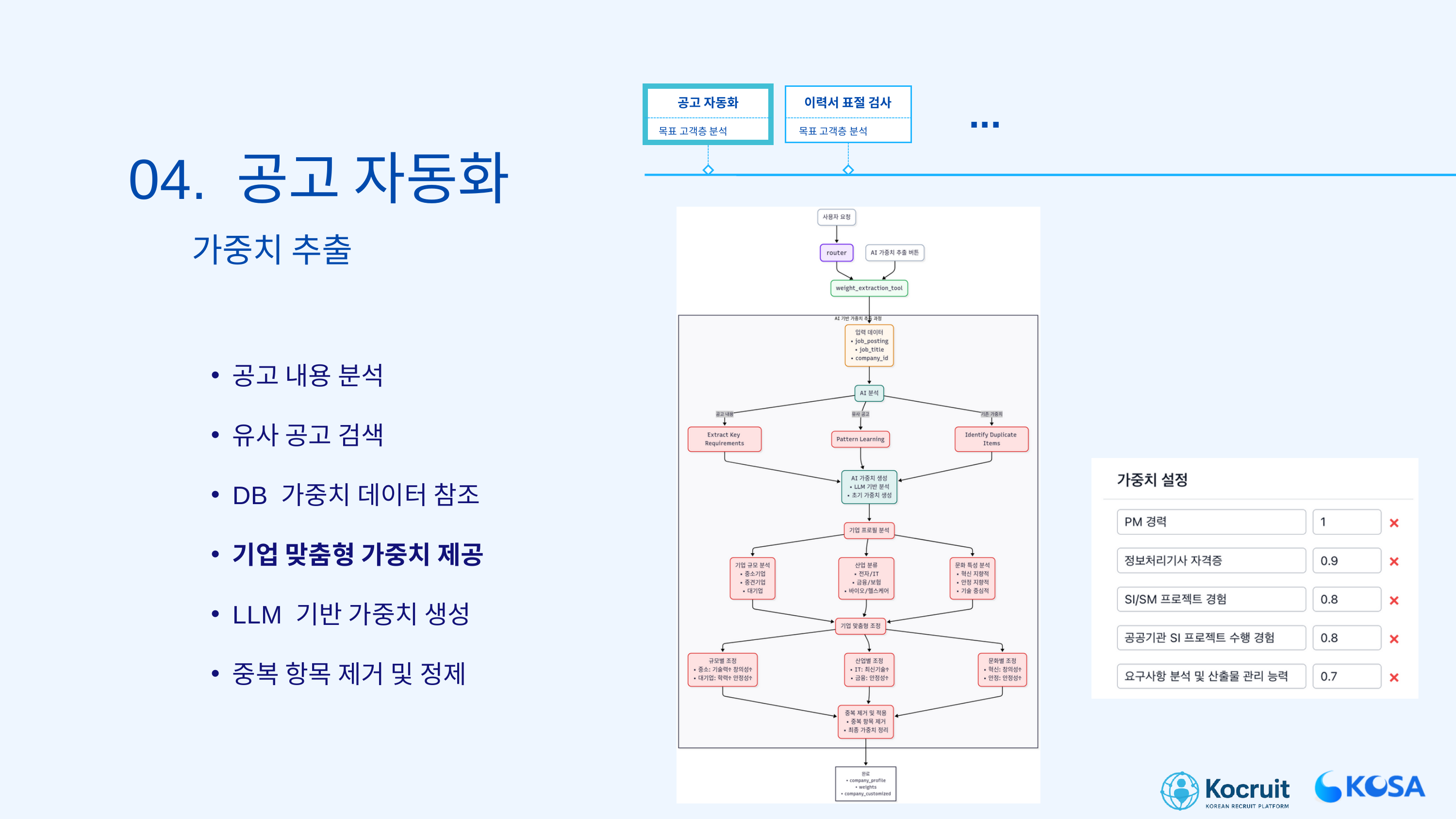

...
공고 자동화
이력서 표절 검사

목표 고객층 분석
목표 고객층 분석
04. 공고 자동화

가중치 추출
공고 내용 분석
유사 공고 검색
DB 가중치 데이터 참조
기업 맞춤형 가중치 제공
LLM 기반 가중치 생성
중복 항목 제거 및 정제